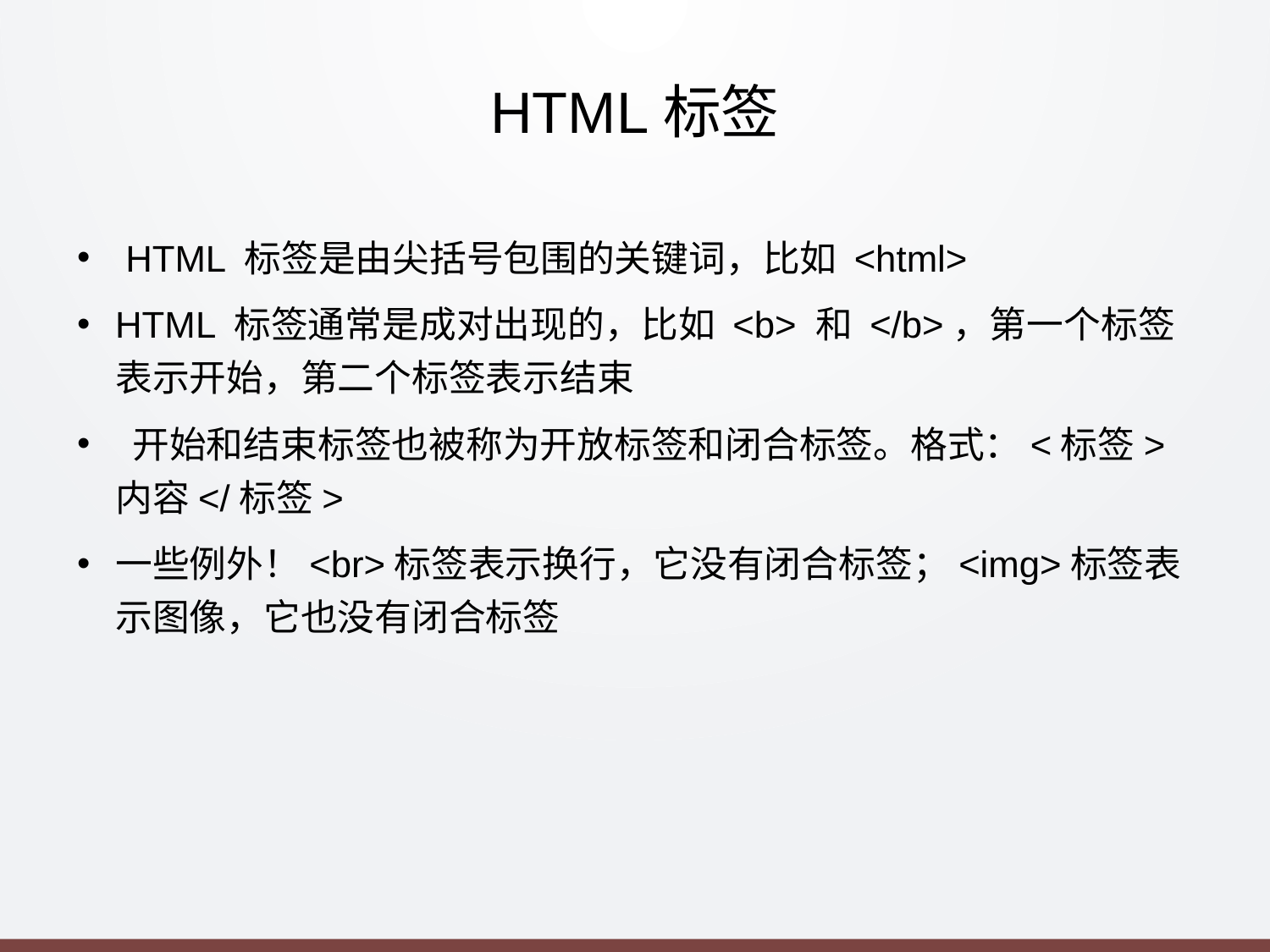

# HTML标签
 HTML 标签是由尖括号包围的关键词，比如 <html>
HTML 标签通常是成对出现的，比如 <b> 和 </b>，第一个标签表示开始，第二个标签表示结束
 开始和结束标签也被称为开放标签和闭合标签。格式：<标签>内容</标签>
一些例外！<br>标签表示换行，它没有闭合标签；<img>标签表示图像，它也没有闭合标签